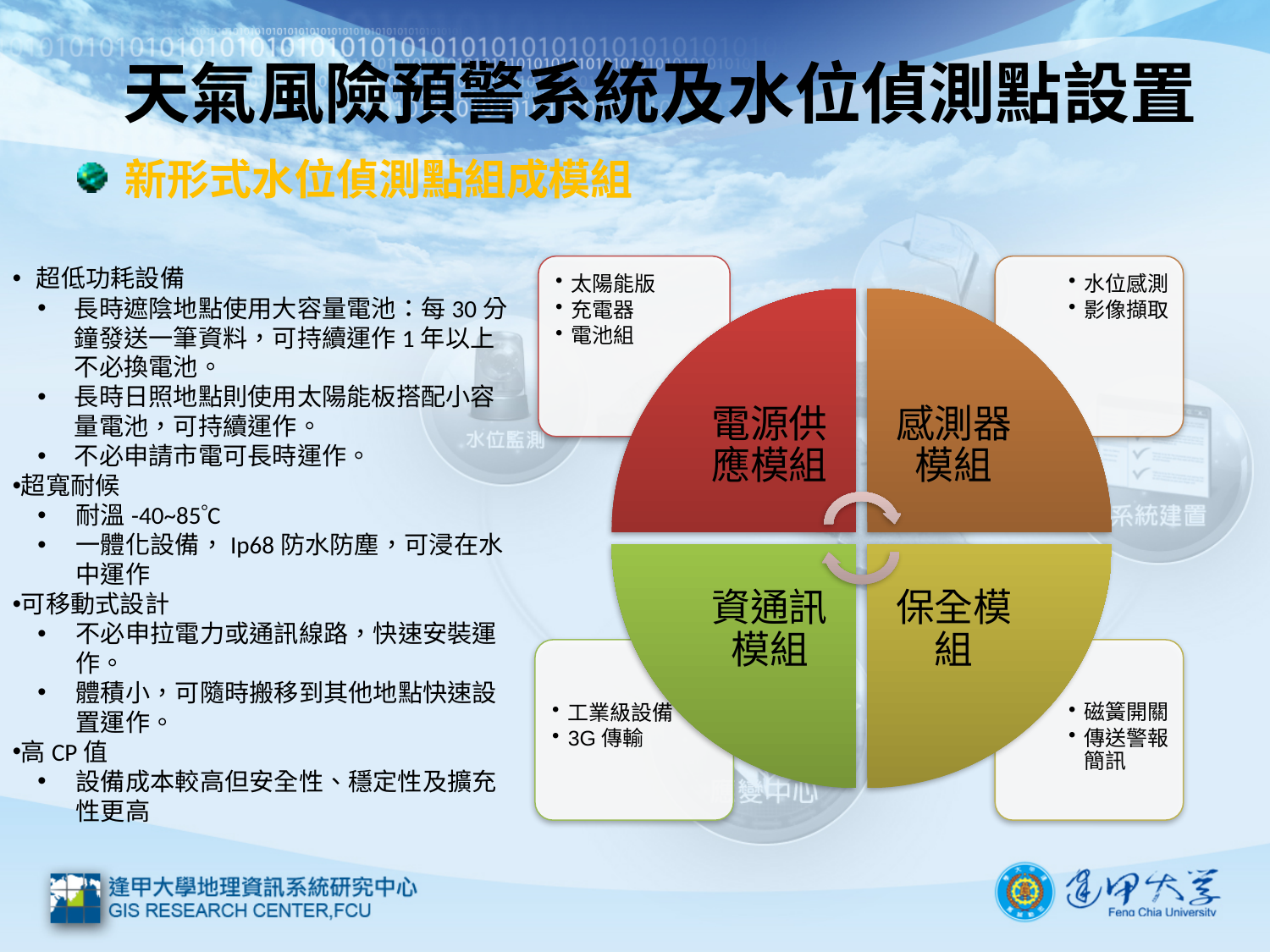

# 天氣風險預警系統及水位偵測點設置
新形式水位偵測點組成模組
磁簧開關
傳送警報簡訊
工業級設備
3G傳輸
水位感測
影像擷取
太陽能版
充電器
電池組
電源供應模組
感測器模組
保全模組
資通訊模組
超低功耗設備
長時遮陰地點使用大容量電池：每30分鐘發送一筆資料，可持續運作1年以上不必換電池。
長時日照地點則使用太陽能板搭配小容量電池，可持續運作。
不必申請市電可長時運作。
超寬耐候
耐溫-40~85°C
一體化設備，Ip68防水防塵，可浸在水中運作
可移動式設計
不必申拉電力或通訊線路，快速安裝運作。
體積小，可隨時搬移到其他地點快速設置運作。
高CP值
設備成本較高但安全性、穩定性及擴充性更高